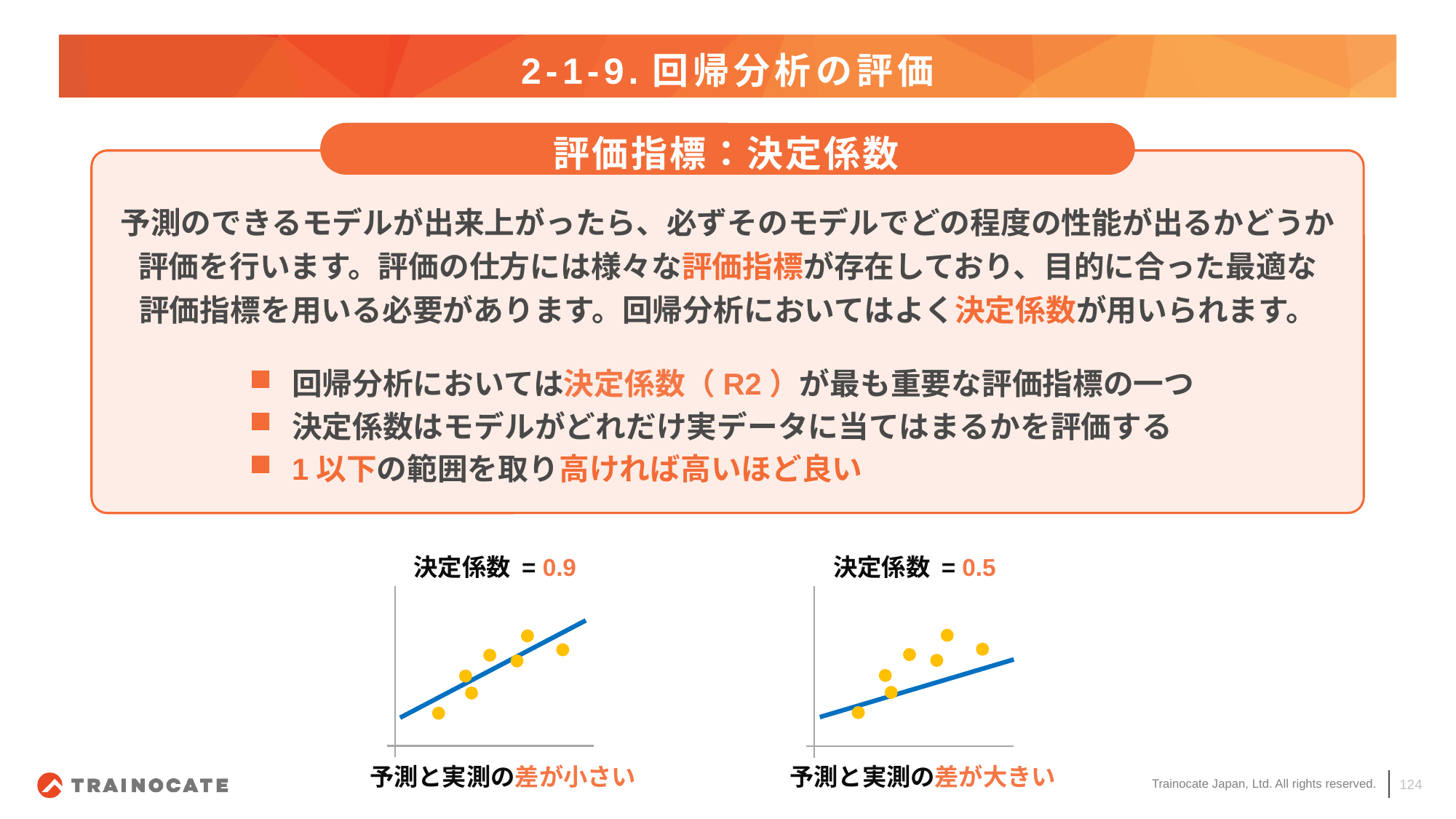

# 2-1-9.回帰分析の評価

評価指標：決定係数

予測のできるモデルが出来上がったら、必ずそのモデルでどの程度の性能が出るかどうか
評価を行います。評価の仕方には様々な評価指標が存在しており、目的に合った最適な
評価指標を用いる必要があります。回帰分析においてはよく決定係数が用いられます。
回帰分析においては決定係数（R2）が最も重要な評価指標の一つ
決定係数はモデルがどれだけ実データに当てはまるかを評価する
1以下の範囲を取り高ければ高いほど良い

決定係数 = 0.9

予測と実測の差が小さい
決定係数 = 0.5

予測と実測の差が大きい
124